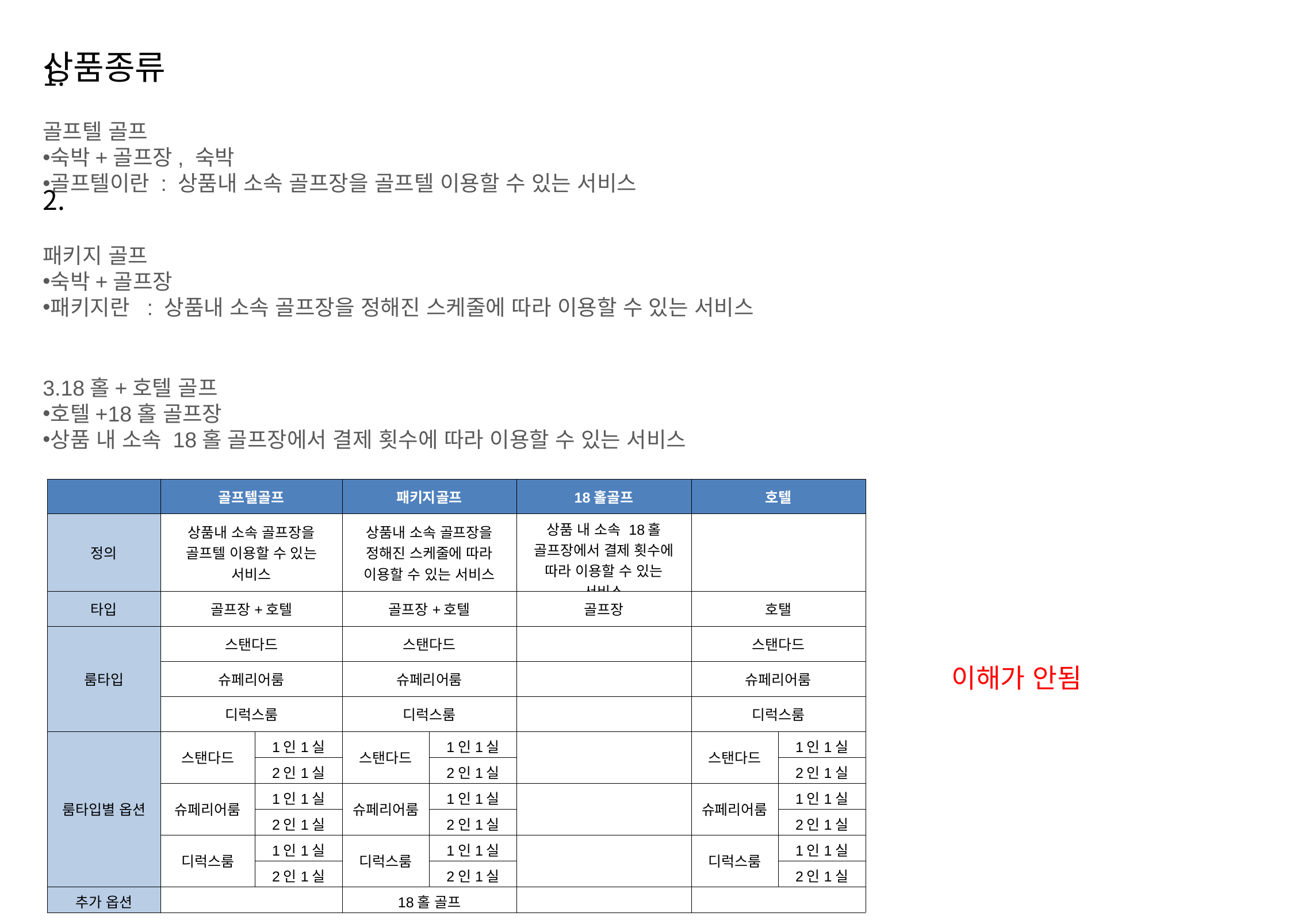

상품종류
골프텔 골프
숙박+골프장, 숙박
골프텔이란 : 상품내 소속 골프장을 골프텔 이용할 수 있는 서비스
패키지 골프
숙박+골프장
패키지란  : 상품내 소속 골프장을 정해진 스케줄에 따라 이용할 수 있는 서비스

18홀+호텔 골프
호텔+18홀 골프장
상품 내 소속 18홀 골프장에서 결제 횟수에 따라 이용할 수 있는 서비스

|  | 골프텔골프 |  | 패키지골프 |  | 18홀골프 | 호텔 |  |
| --- | --- | --- | --- | --- | --- | --- | --- |
| 정의 | 상품내 소속 골프장을 골프텔 이용할 수 있는 서비스 |  | 상품내 소속 골프장을 정해진 스케줄에 따라 이용할 수 있는 서비스 |  | 상품 내 소속 18홀 골프장에서 결제 횟수에 따라 이용할 수 있는 서비스 |  |  |
| 타입 | 골프장+호텔 |  | 골프장+호텔 |  | 골프장 | 호탤 |  |
| 룸타입 | 스탠다드 |  | 스탠다드 |  |  | 스탠다드 |  |
|  | 슈페리어룸 |  | 슈페리어룸 |  |  | 슈페리어룸 |  |
|  | 디럭스룸 |  | 디럭스룸 |  |  | 디럭스룸 |  |
| 룸타입별 옵션 | 스탠다드 | 1인1실 | 스탠다드 | 1인1실 |  | 스탠다드 | 1인1실 |
|  |  | 2인1실 |  | 2인1실 |  |  | 2인1실 |
|  | 슈페리어룸 | 1인1실 | 슈페리어룸 | 1인1실 |  | 슈페리어룸 | 1인1실 |
|  |  | 2인1실 |  | 2인1실 |  |  | 2인1실 |
|  | 디럭스룸 | 1인1실 | 디럭스룸 | 1인1실 |  | 디럭스룸 | 1인1실 |
|  |  | 2인1실 |  | 2인1실 |  |  | 2인1실 |
| 추가 옵션 |  |  | 18홀 골프 |  |  |  |  |
이해가 안됨
16